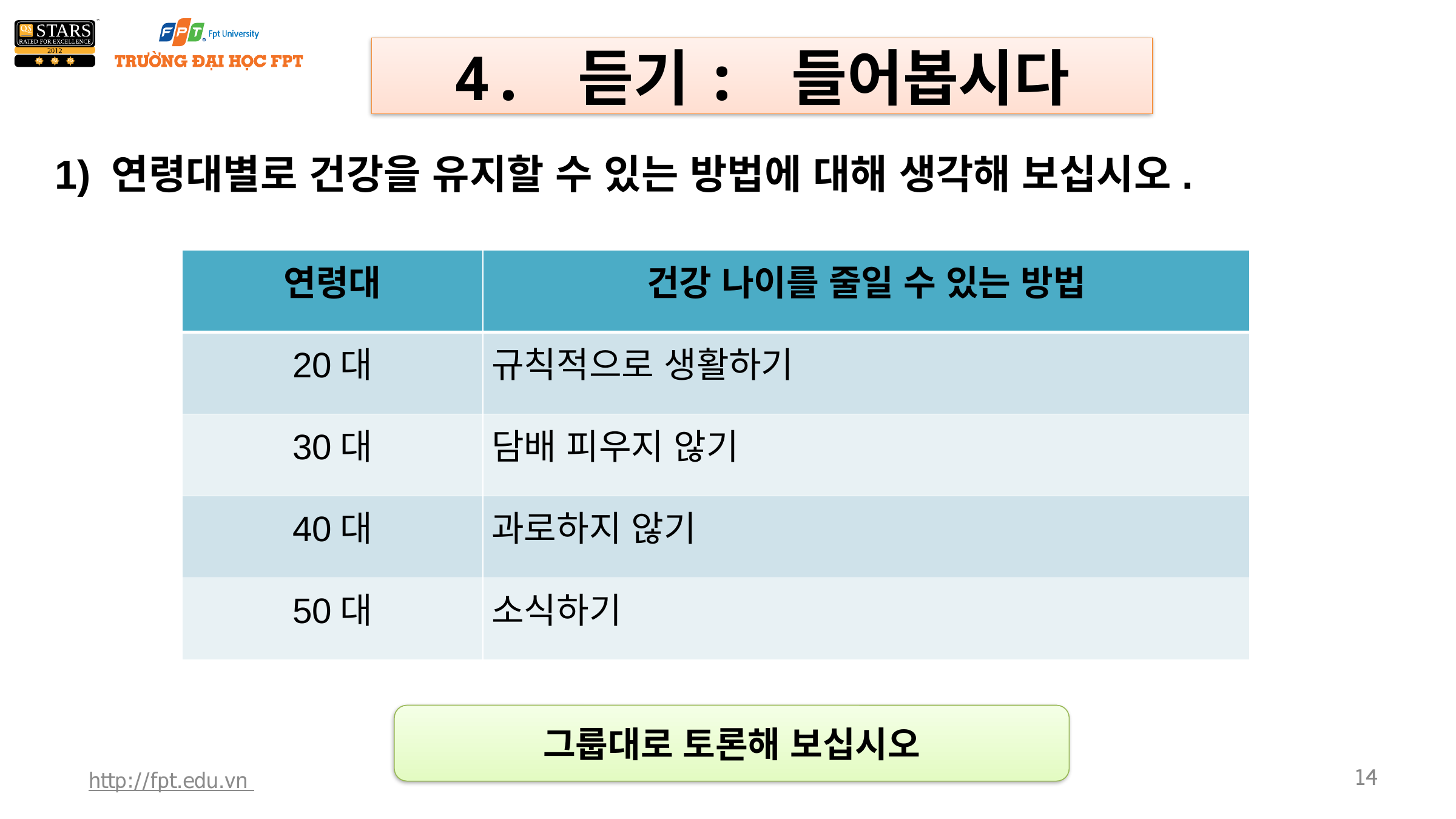

4. 듣기: 들어봅시다
1) 연령대별로 건강을 유지할 수 있는 방법에 대해 생각해 보십시오.
| 연령대 | 건강 나이를 줄일 수 있는 방법 |
| --- | --- |
| 20대 | 규칙적으로 생활하기 |
| 30대 | 담배 피우지 않기 |
| 40대 | 과로하지 않기 |
| 50대 | 소식하기 |
그룹대로 토론해 보십시오
http://fpt.edu.vn
14